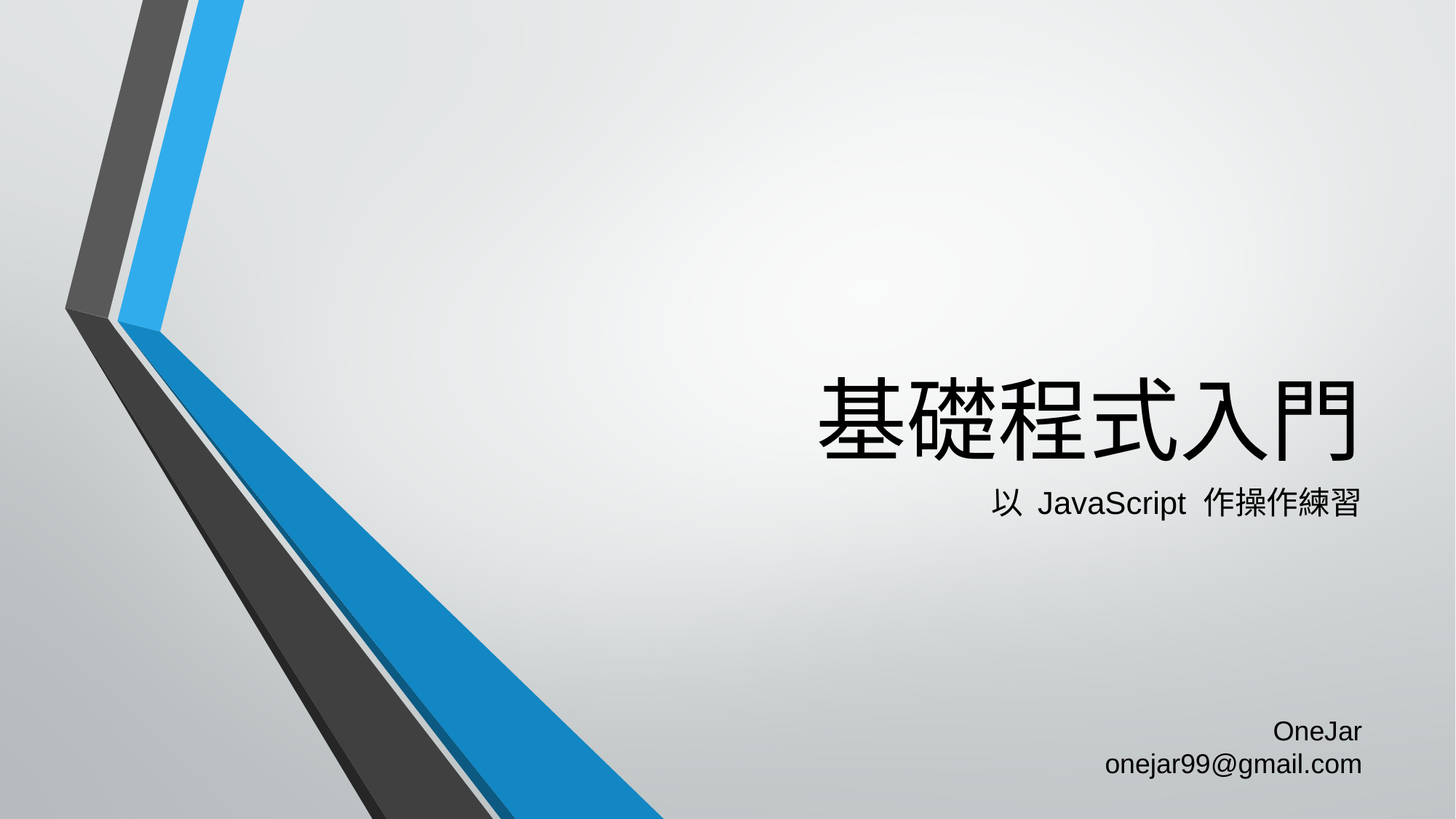

# 基礎程式入門
以 JavaScript 作操作練習
OneJar
onejar99@gmail.com